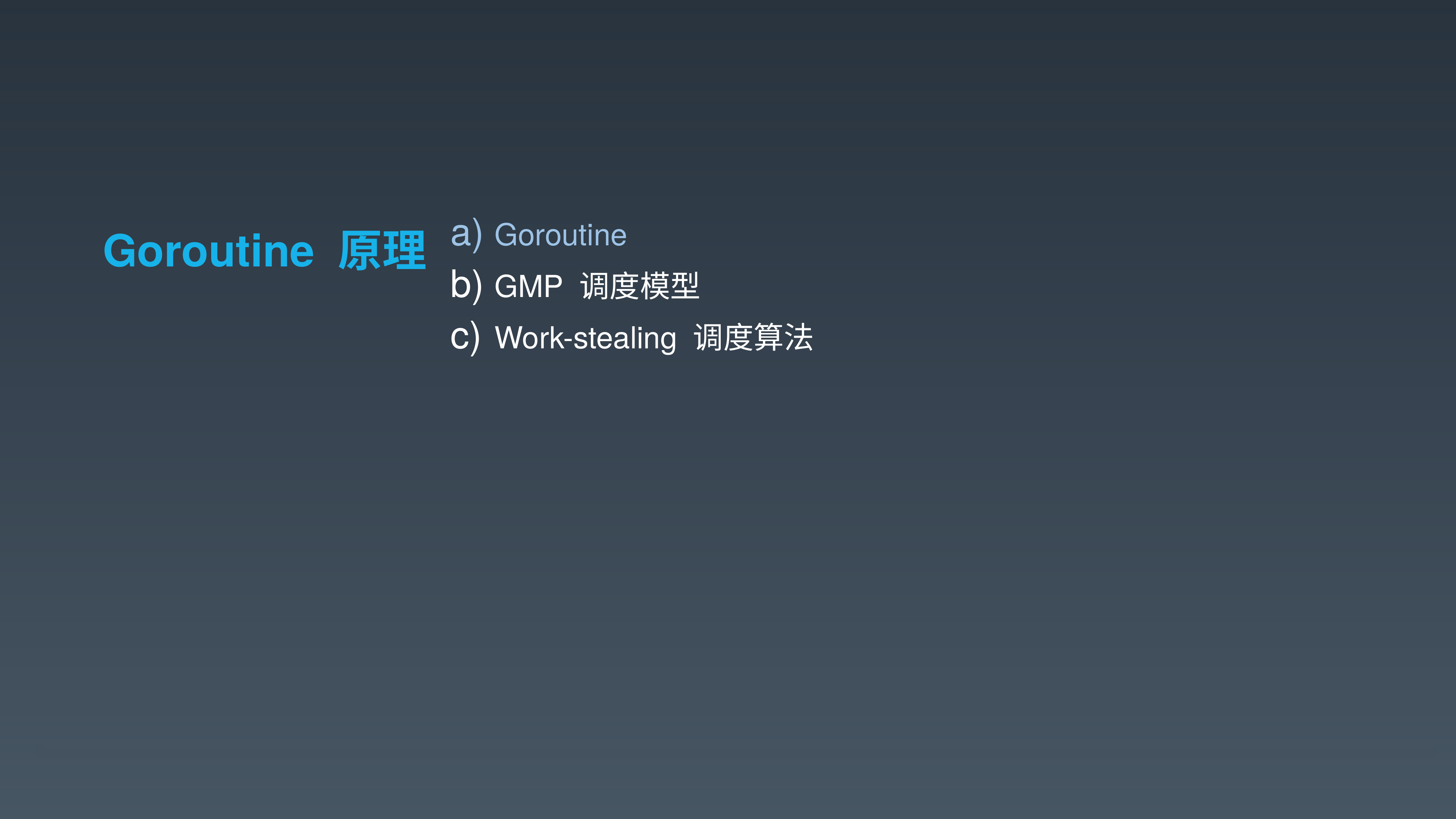

# Goroutine 原理
Goroutine
GMP 调度模型
Work-stealing 调度算法